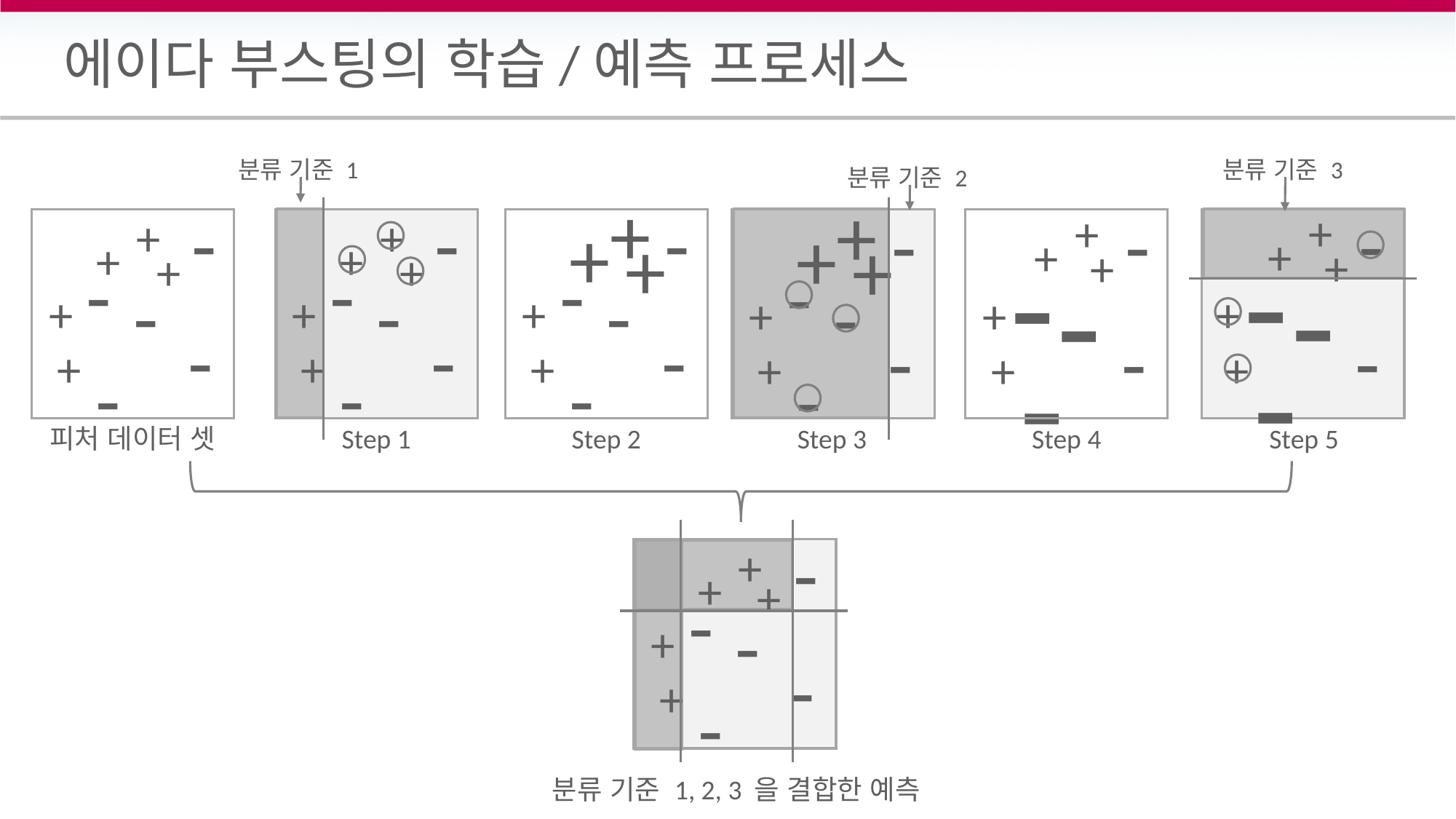

# 에이다 부스팅의 학습/예측 프로세스

분류 기준 1
분류 기준 3
분류 기준 2
+
+
+
+
+
+

-
-
-
-
-
-

+
+
+
+
+
+

+
+
+
+
+
+

-
-
-
-
-
-
+
+
+
+
+
+

-
-
-
-
-
-

-
-
-
-
-
-
+
+
+
+
+
+

-
-
-
-
-
-

피처 데이터 셋
Step 1
Step 2
Step 3
Step 4
Step 5
+

-
+
+
-
+
-
-
+
-
분류 기준 1, 2, 3 을 결합한 예측